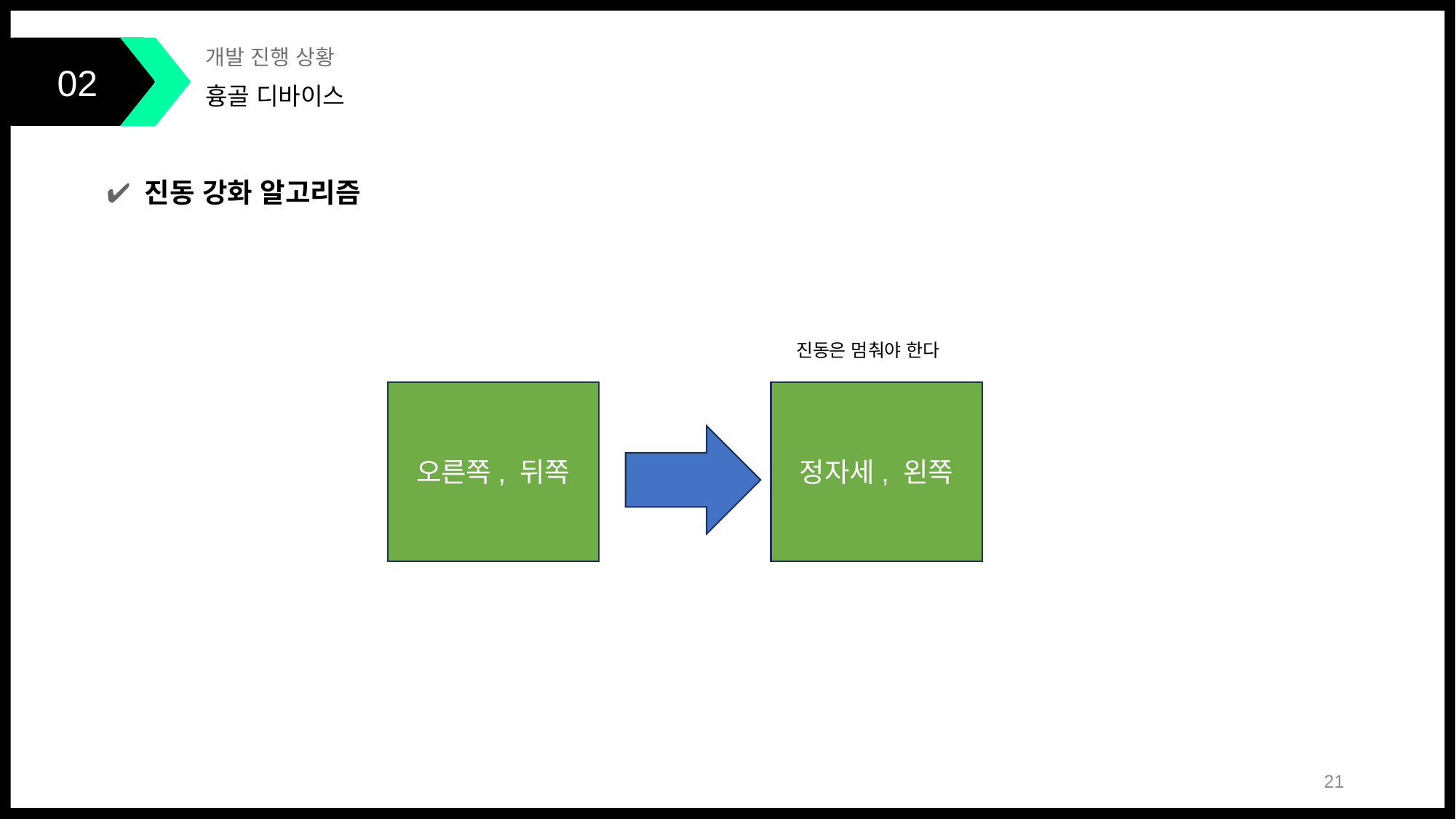

02
개발 진행 상황
흉골 디바이스
✔ 진동 강화 알고리즘
진동은 멈춰야 한다
오른쪽, 뒤쪽
정자세, 왼쪽

21